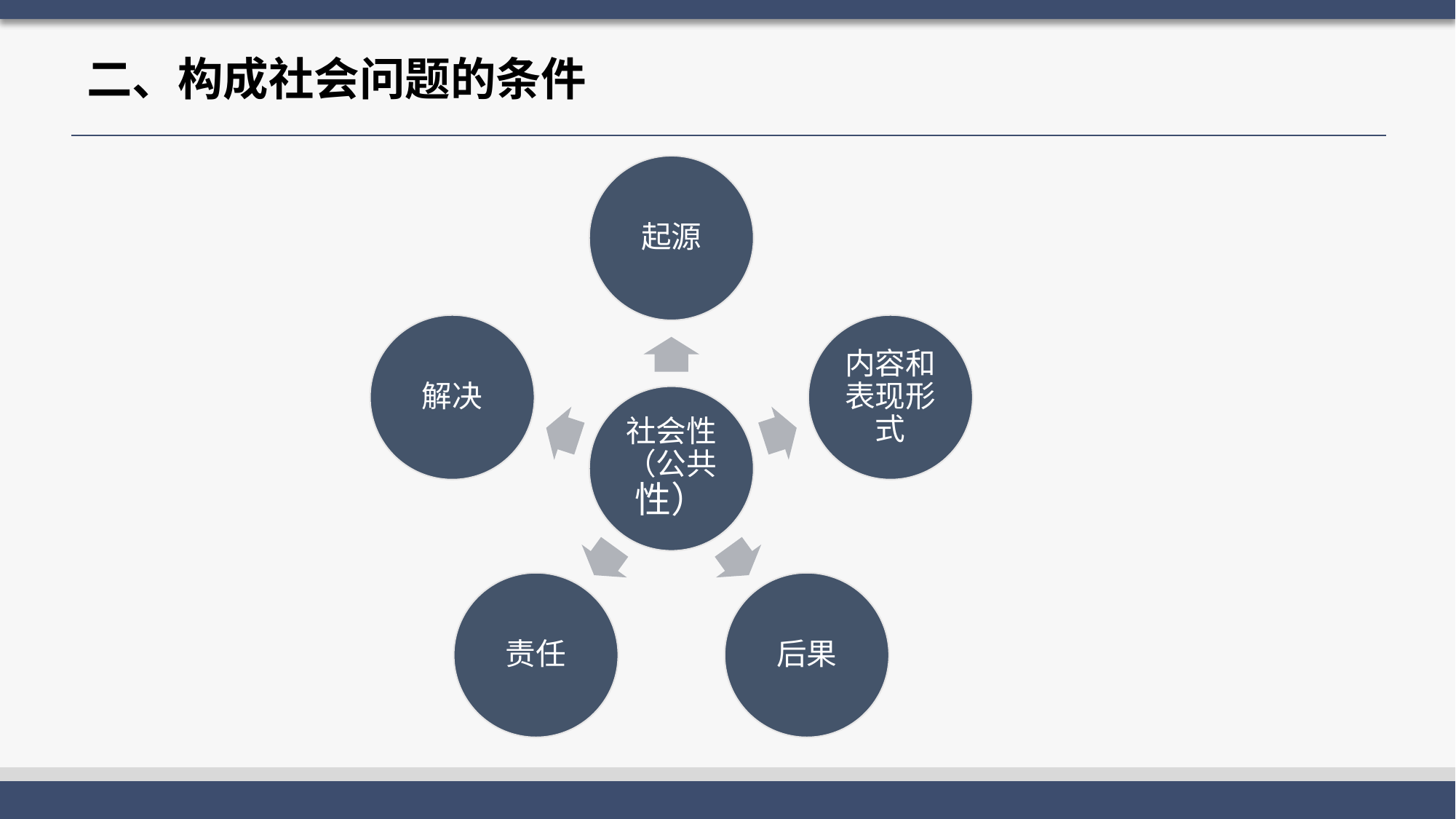

# 二、构成社会问题的条件

社会性（公共性）

起源

内容和表现形式

后果

责任

解决